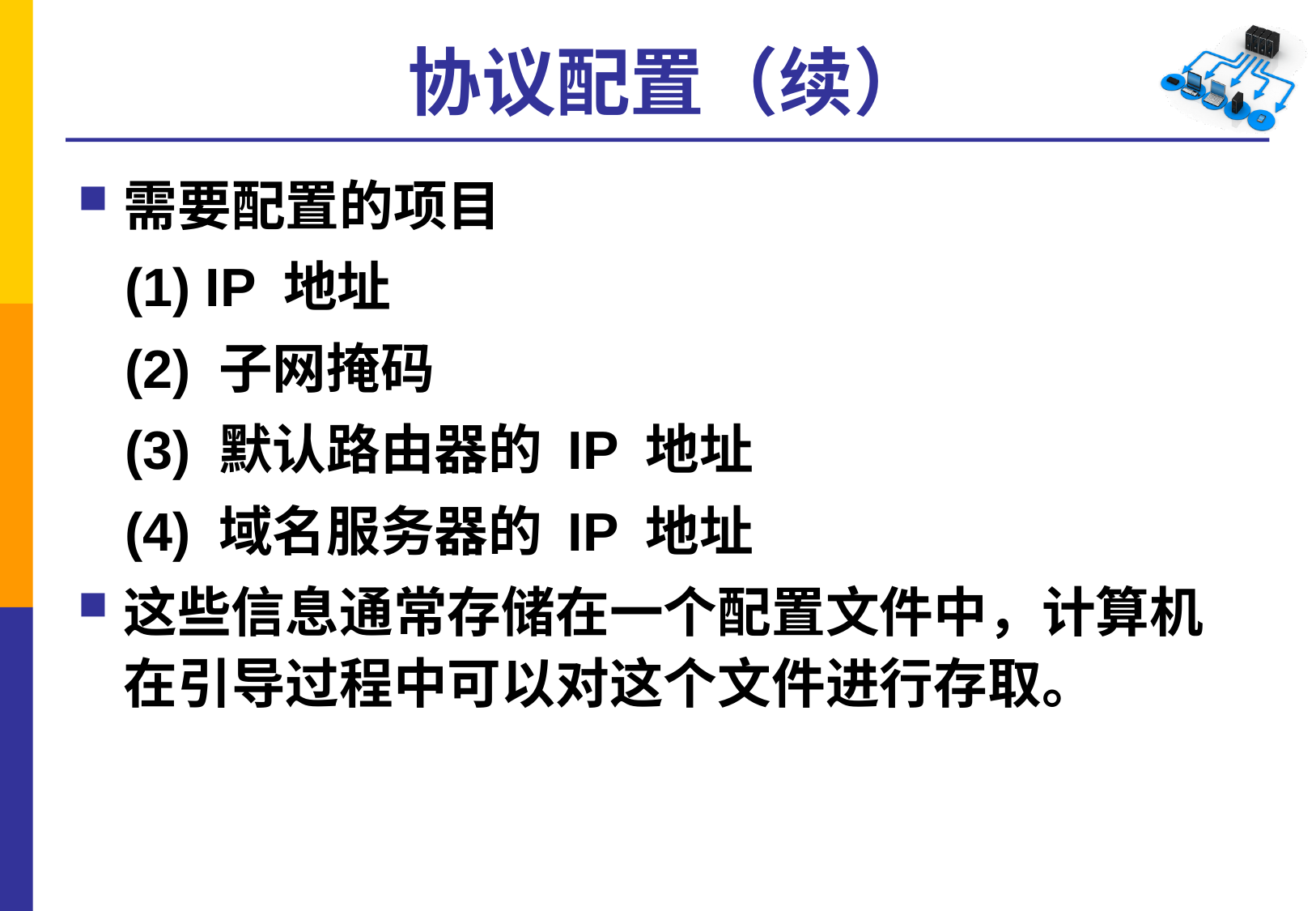

# 协议配置（续）
需要配置的项目
	(1) IP 地址
	(2) 子网掩码
	(3) 默认路由器的 IP 地址
	(4) 域名服务器的 IP 地址
这些信息通常存储在一个配置文件中，计算机在引导过程中可以对这个文件进行存取。